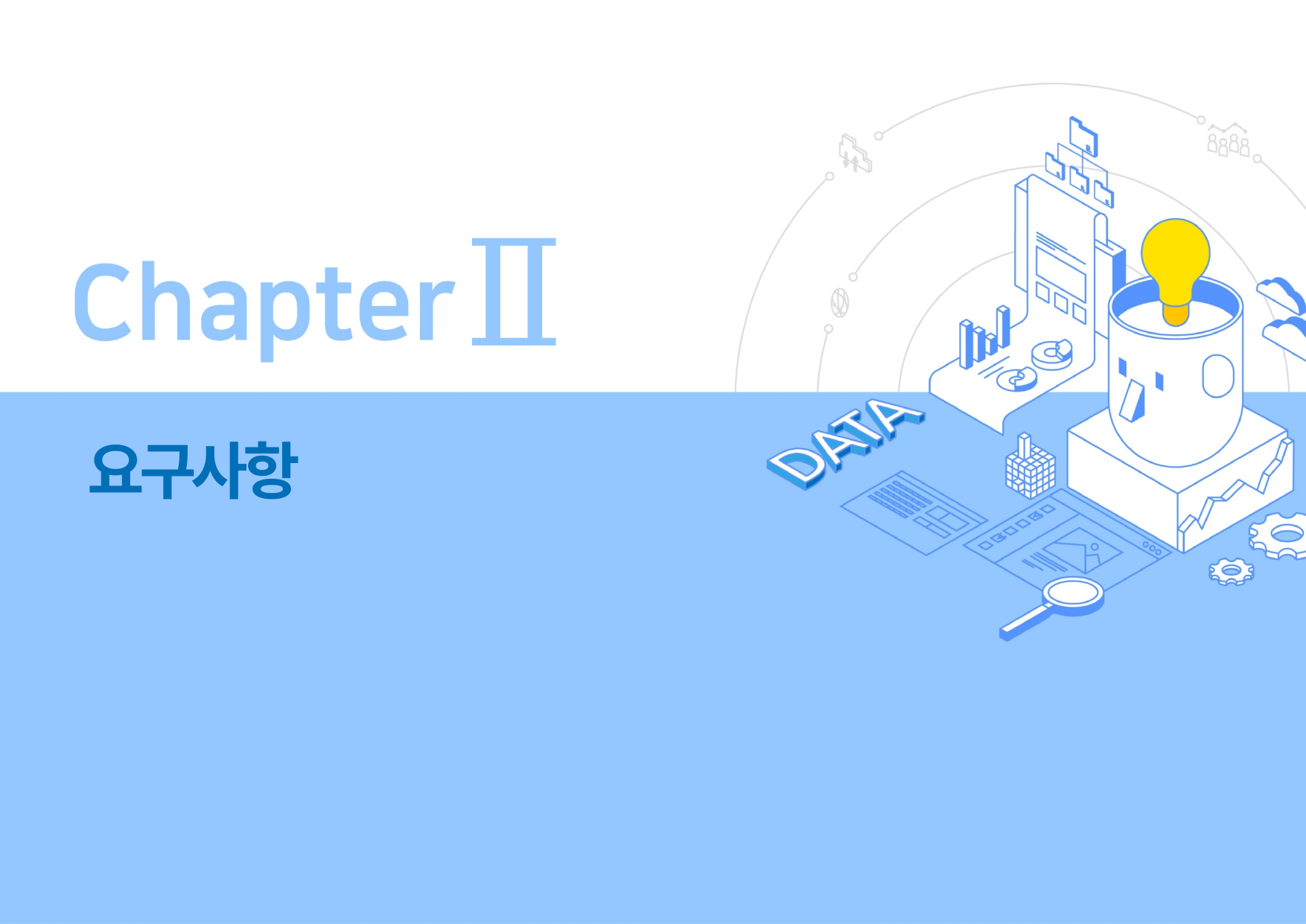

Ⅱ
요구사항
1. 요구사항 정의서
2. 개발 내용과 범위
3. 개발 담당자와 역할(개발 범위 내)